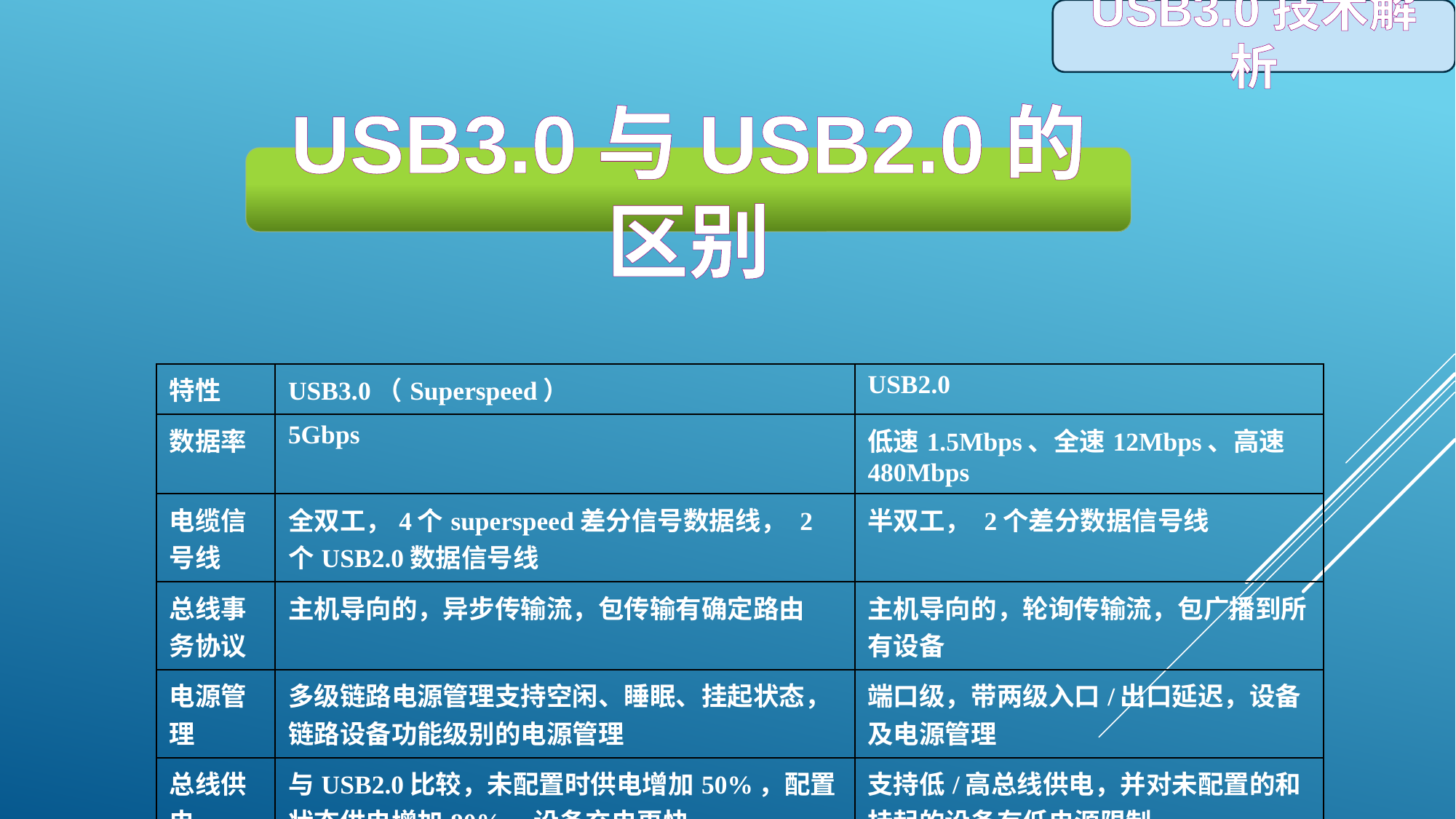

USB3.0技术解析
USB3.0与USB2.0的区别
| 特性 | USB3.0（Superspeed） | USB2.0 |
| --- | --- | --- |
| 数据率 | 5Gbps | 低速1.5Mbps、全速12Mbps、高速480Mbps |
| 电缆信号线 | 全双工，4个superspeed差分信号数据线， 2个USB2.0数据信号线 | 半双工， 2个差分数据信号线 |
| 总线事务协议 | 主机导向的，异步传输流，包传输有确定路由 | 主机导向的，轮询传输流，包广播到所有设备 |
| 电源管理 | 多级链路电源管理支持空闲、睡眠、挂起状态，链路设备功能级别的电源管理 | 端口级，带两级入口/出口延迟，设备及电源管理 |
| 总线供电 | 与USB2.0比较，未配置时供电增加50%，配置状态供电增加80%。设备充电更快。 | 支持低/高总线供电，并对未配置的和挂起的设备有低电源限制 |